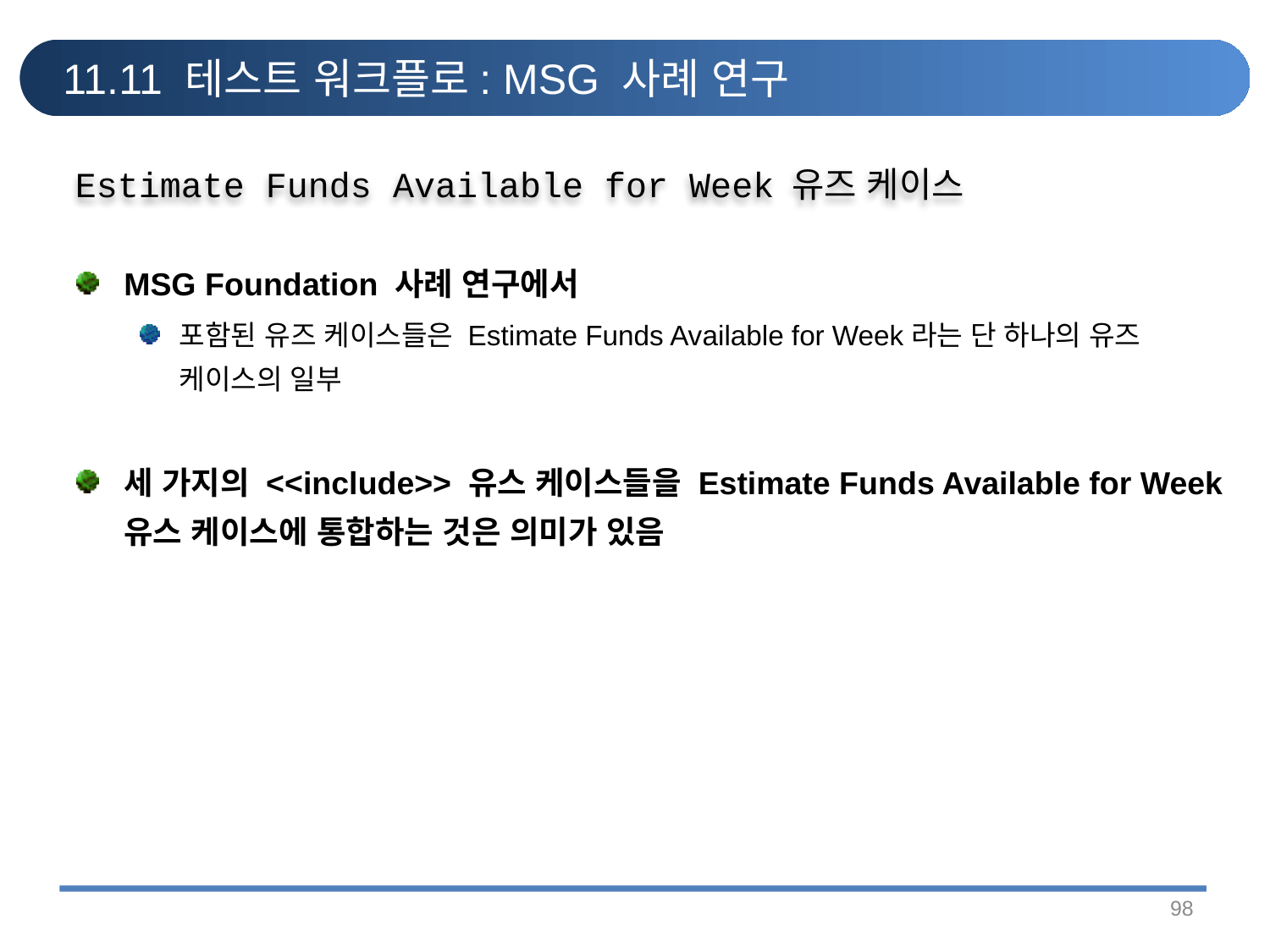

# 11.11 테스트 워크플로: MSG 사례 연구
Estimate Funds Available for Week 유즈 케이스
MSG Foundation 사례 연구에서
포함된 유즈 케이스들은 Estimate Funds Available for Week라는 단 하나의 유즈 케이스의 일부

세 가지의 <<include>> 유스 케이스들을 Estimate Funds Available for Week 유스 케이스에 통합하는 것은 의미가 있음
98